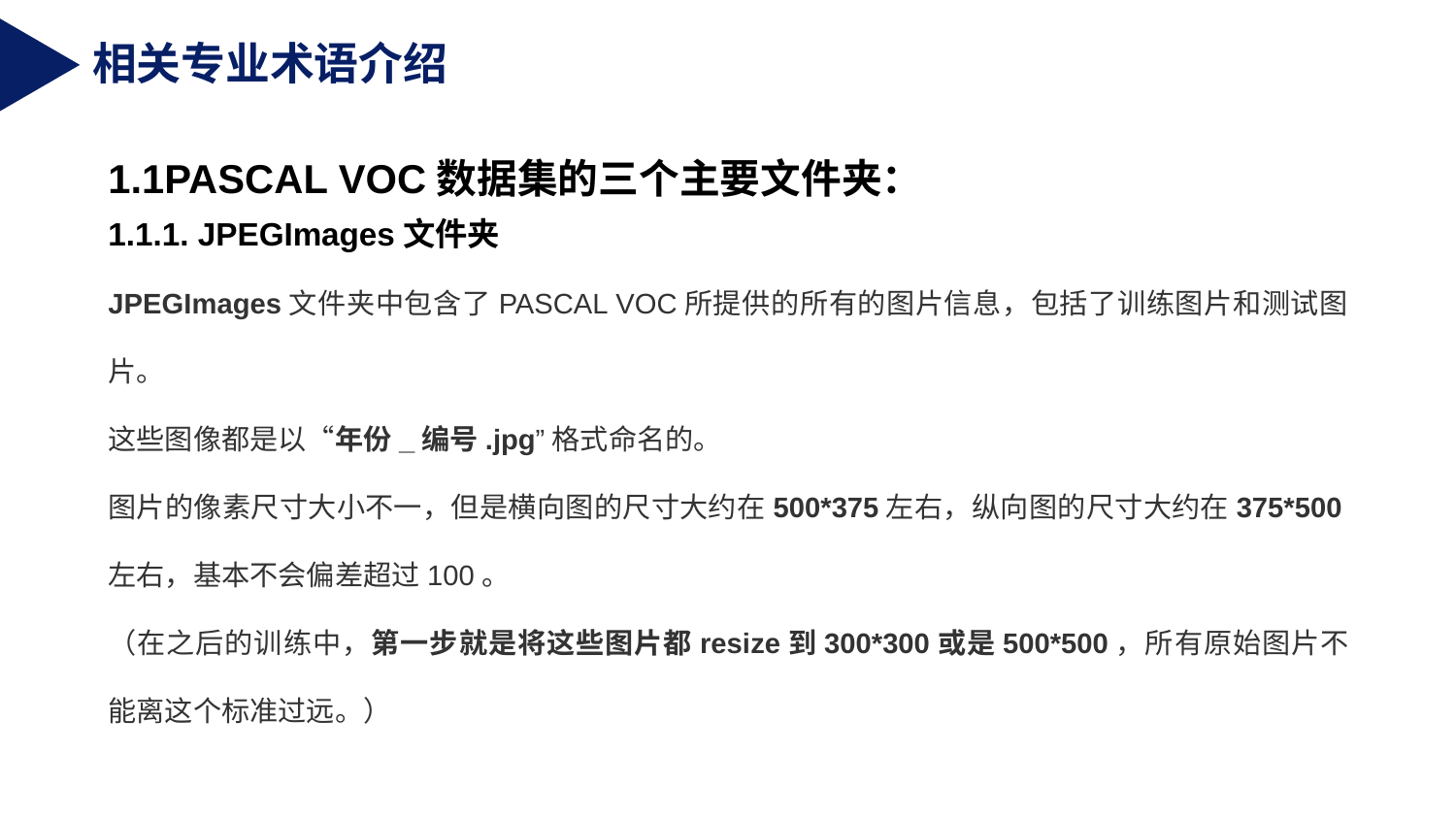

相关专业术语介绍
1.1PASCAL VOC数据集的三个主要文件夹：
1.1.1. JPEGImages文件夹
JPEGImages文件夹中包含了PASCAL VOC所提供的所有的图片信息，包括了训练图片和测试图片。
这些图像都是以“年份_编号.jpg”格式命名的。
图片的像素尺寸大小不一，但是横向图的尺寸大约在500*375左右，纵向图的尺寸大约在375*500左右，基本不会偏差超过100。
（在之后的训练中，第一步就是将这些图片都resize到300*300或是500*500，所有原始图片不能离这个标准过远。）